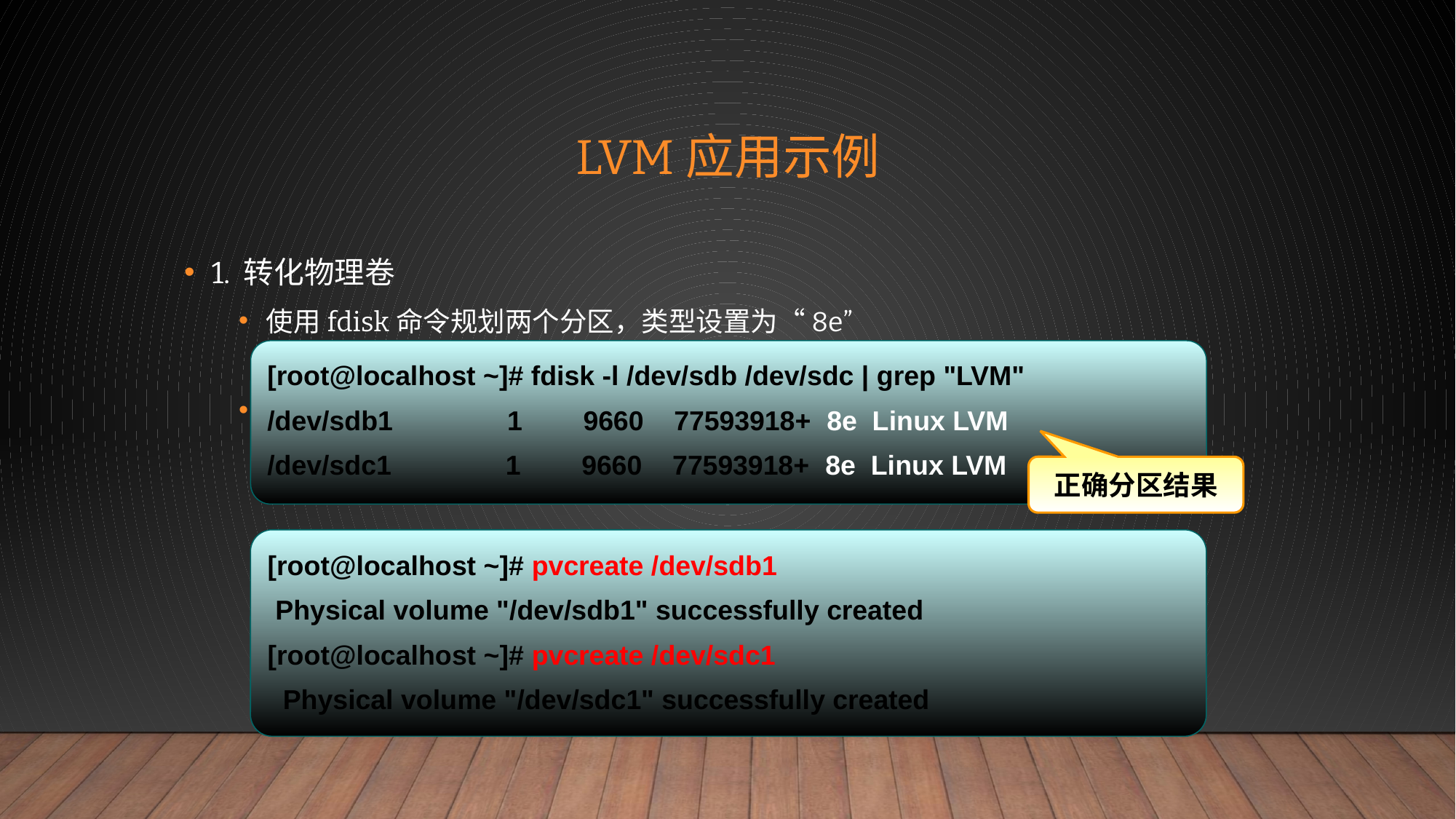

86
# LVM应用示例
1. 转化物理卷
使用fdisk命令规划两个分区，类型设置为“8e”
 /dev/sdb1、/dev/sdc1
使用pvcreate命令转换上述分区为物理卷
[root@localhost ~]# fdisk -l /dev/sdb /dev/sdc | grep "LVM"
/dev/sdb1               1        9660    77593918+  8e  Linux LVM
/dev/sdc1               1        9660    77593918+  8e  Linux LVM
正确分区结果
[root@localhost ~]# pvcreate /dev/sdb1
 Physical volume "/dev/sdb1" successfully created
[root@localhost ~]# pvcreate /dev/sdc1
  Physical volume "/dev/sdc1" successfully created